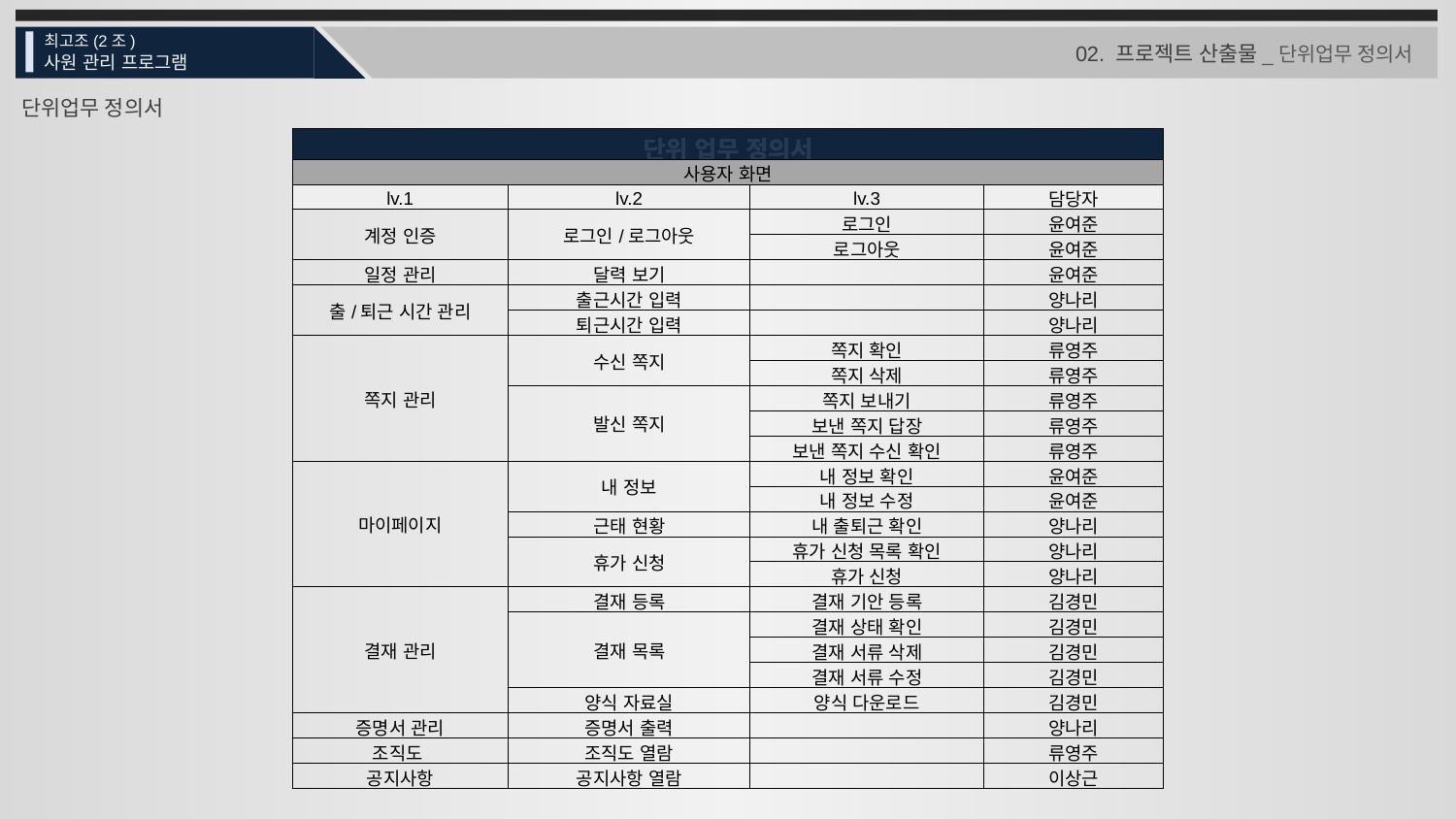

최고조(2조)

사원 관리 프로그램

02. 프로젝트 산출물_단위업무 정의서
단위업무 정의서
| 단위 업무 정의서 |  |  |  |
| --- | --- | --- | --- |
| 사용자 화면 |  |  |  |
| lv.1 | lv.2 | lv.3 | 담당자 |
| 계정 인증 | 로그인/로그아웃 | 로그인 | 윤여준 |
|  |  | 로그아웃 | 윤여준 |
| 일정 관리 | 달력 보기 |  | 윤여준 |
| 출/퇴근 시간 관리 | 출근시간 입력 |  | 양나리 |
|  | 퇴근시간 입력 |  | 양나리 |
| 쪽지 관리 | 수신 쪽지 | 쪽지 확인 | 류영주 |
|  |  | 쪽지 삭제 | 류영주 |
|  | 발신 쪽지 | 쪽지 보내기 | 류영주 |
|  |  | 보낸 쪽지 답장 | 류영주 |
|  |  | 보낸 쪽지 수신 확인 | 류영주 |
| 마이페이지 | 내 정보 | 내 정보 확인 | 윤여준 |
|  |  | 내 정보 수정 | 윤여준 |
|  | 근태 현황 | 내 출퇴근 확인 | 양나리 |
|  | 휴가 신청 | 휴가 신청 목록 확인 | 양나리 |
|  |  | 휴가 신청 | 양나리 |
| 결재 관리 | 결재 등록 | 결재 기안 등록 | 김경민 |
|  | 결재 목록 | 결재 상태 확인 | 김경민 |
|  |  | 결재 서류 삭제 | 김경민 |
|  |  | 결재 서류 수정 | 김경민 |
|  | 양식 자료실 | 양식 다운로드 | 김경민 |
| 증명서 관리 | 증명서 출력 |  | 양나리 |
| 조직도 | 조직도 열람 |  | 류영주 |
| 공지사항 | 공지사항 열람 |  | 이상근 |